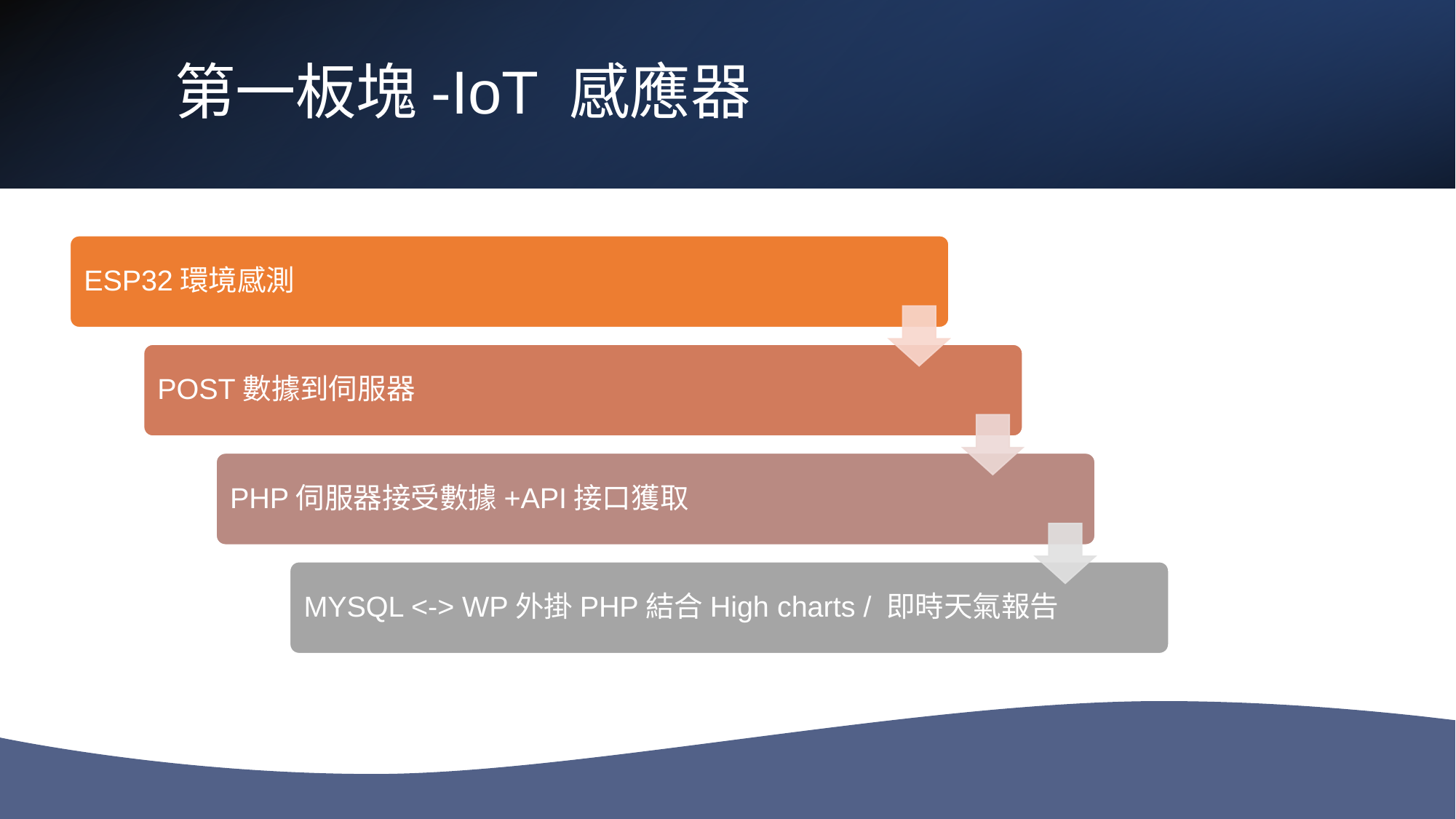

# 第一板塊-IoT 感應器
ESP32環境感測
POST數據到伺服器
PHP伺服器接受數據+API接口獲取
MYSQL <-> WP外掛PHP結合High charts / 即時天氣報告